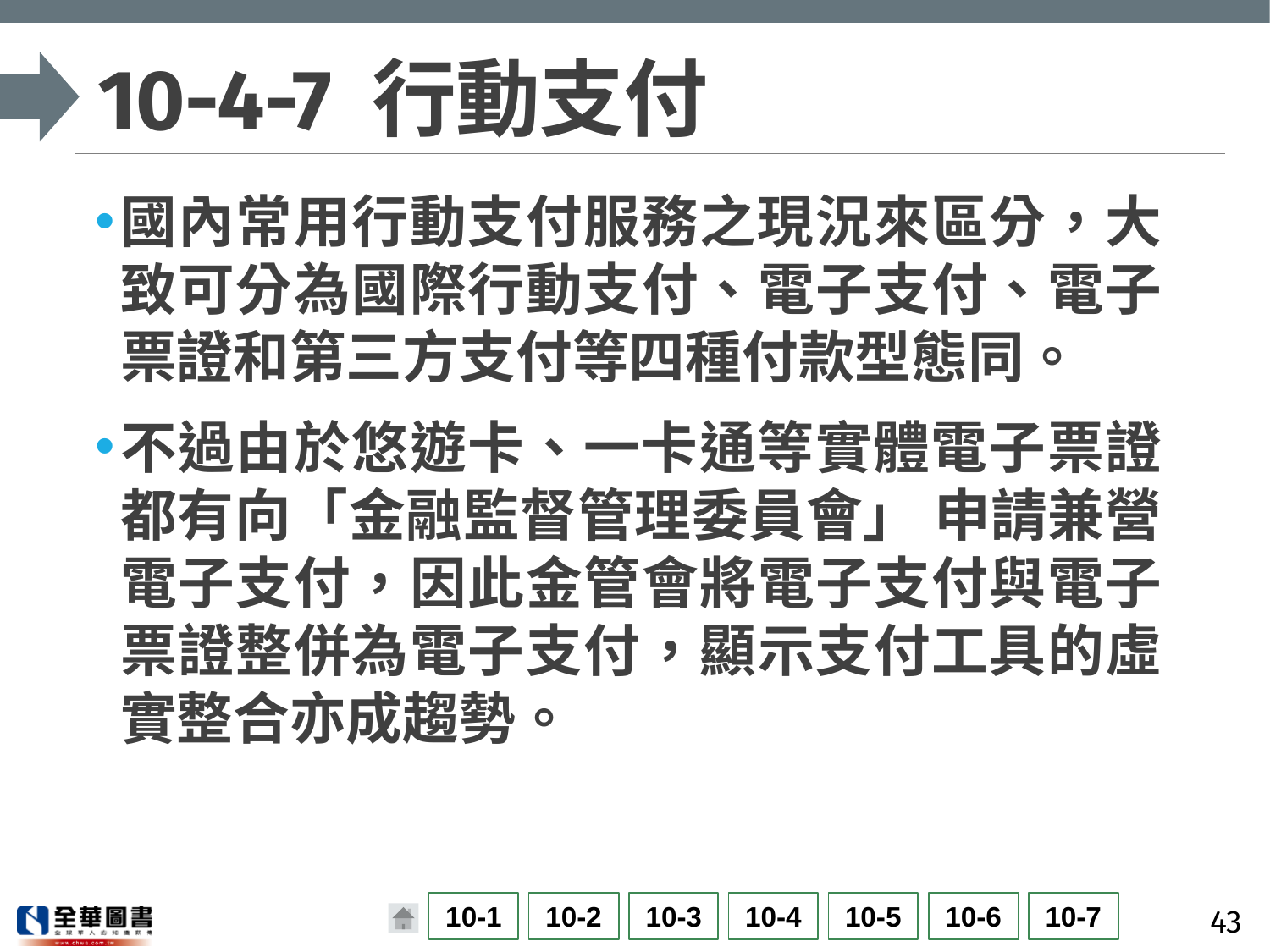

# 10-4-7 行動支付
國內常用行動支付服務之現況來區分，大致可分為國際行動支付、電子支付、電子票證和第三方支付等四種付款型態同。
不過由於悠遊卡、一卡通等實體電子票證都有向「金融監督管理委員會」 申請兼營電子支付，因此金管會將電子支付與電子票證整併為電子支付，顯示支付工具的虛實整合亦成趨勢。
43